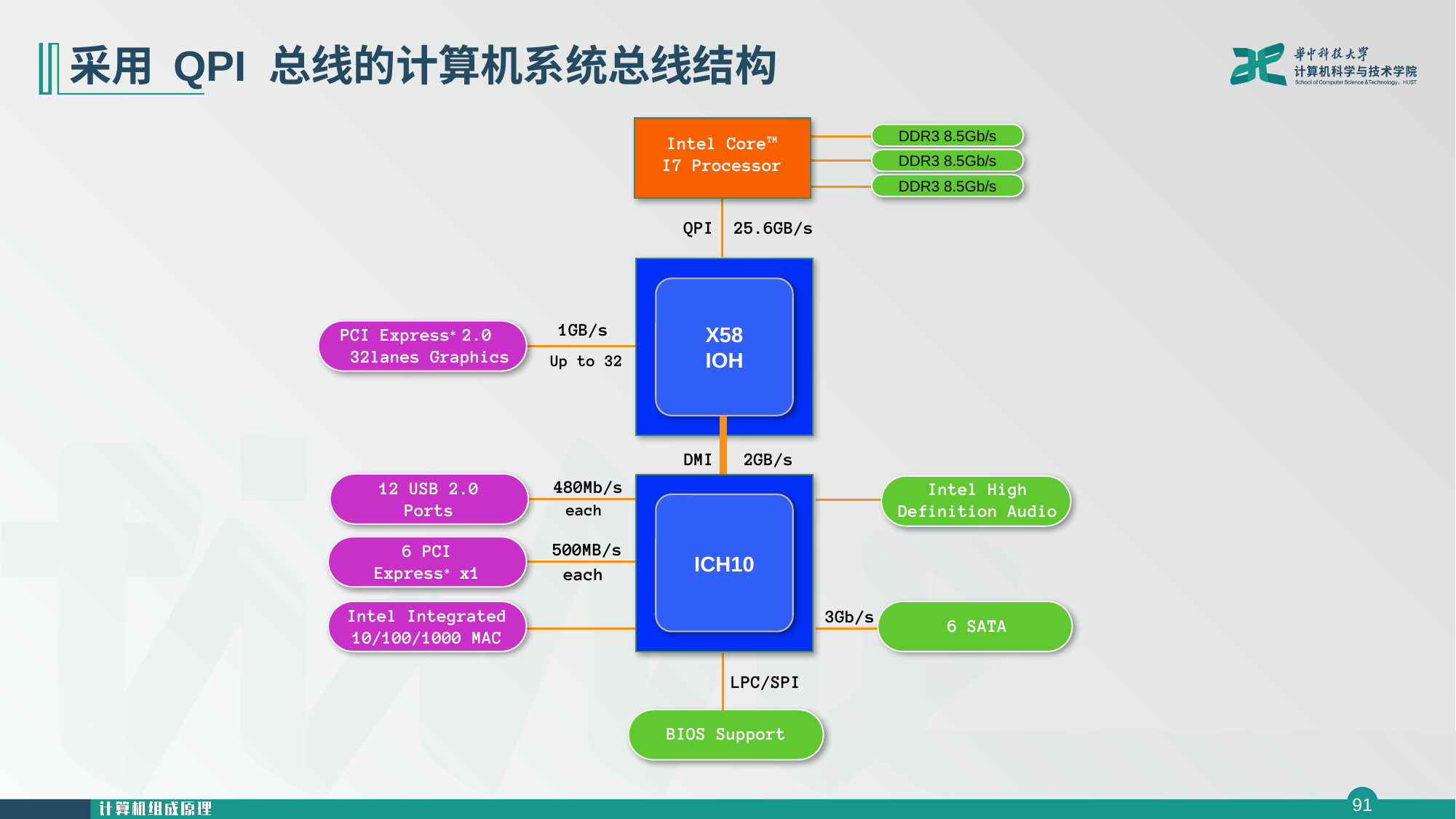

# 采用 QPI 总线的计算机系统总线结构

Intel CoreTM
I7 Processor
DDR3 8.5Gb/s
DDR3 8.5Gb/s
DDR3 8.5Gb/s
QPI  25.6GB/s

X58
IOH
1GB/s
PCI Express* 2.0
 32lanes Graphics

Up to 32
DMI   2GB/s
480Mb/s
12 USB 2.0
Ports

Intel High
Definition Audio

ICH10
each
500MB/s
6 PCI
Express* x1

each
Intel Integrated
10/100/1000 MAC

3Gb/s

6 SATA
LPC/SPI

BIOS Support